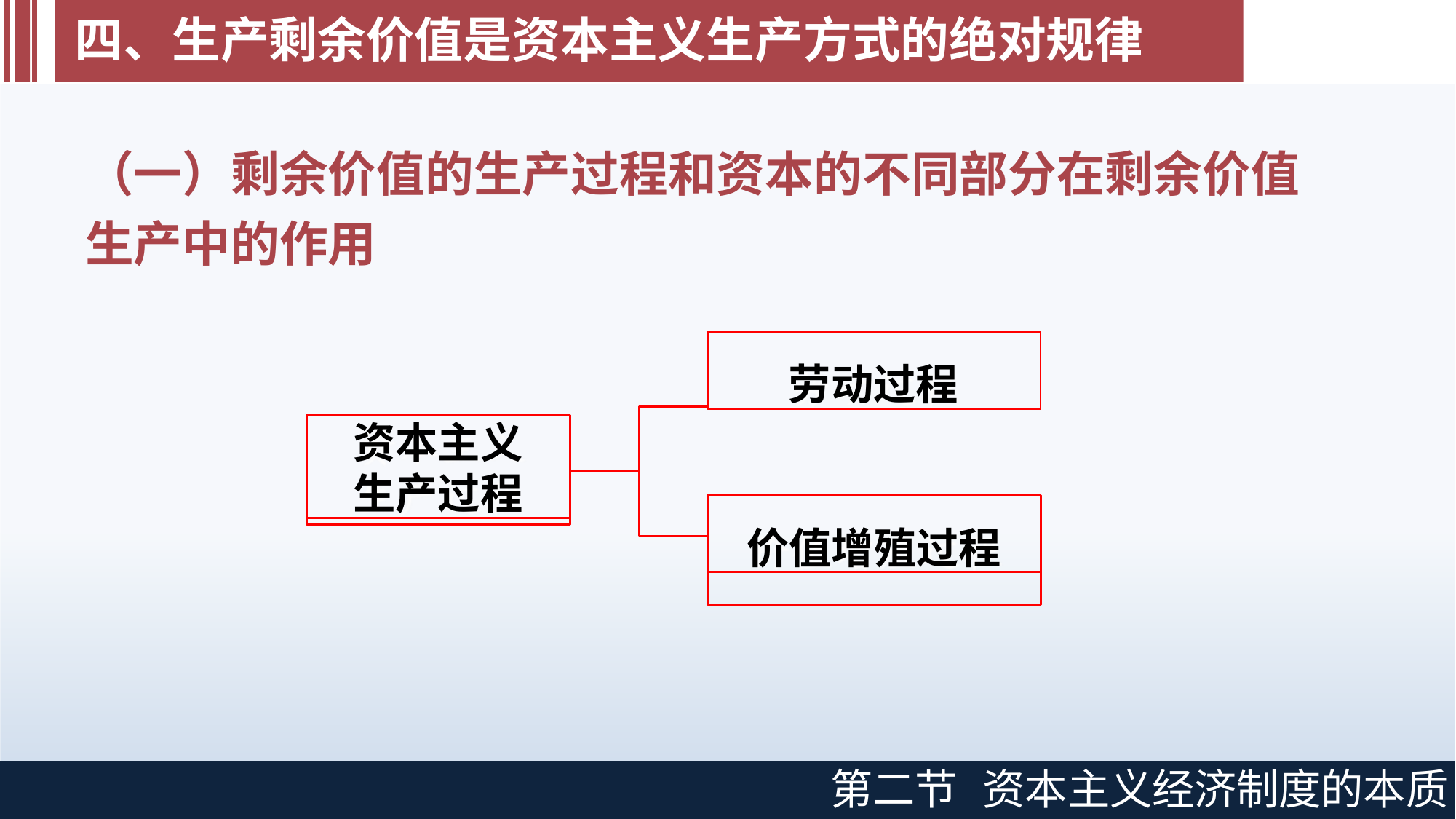

# 四、生产剩余价值是资本主义生产方式的绝对规律

（一）剩余价值的生产过程和资本的不同部分在剩余价值生产中的作用
劳动过程

资本主义 生产过程

价值增殖过程

第二节
资本主义经济制度的本质